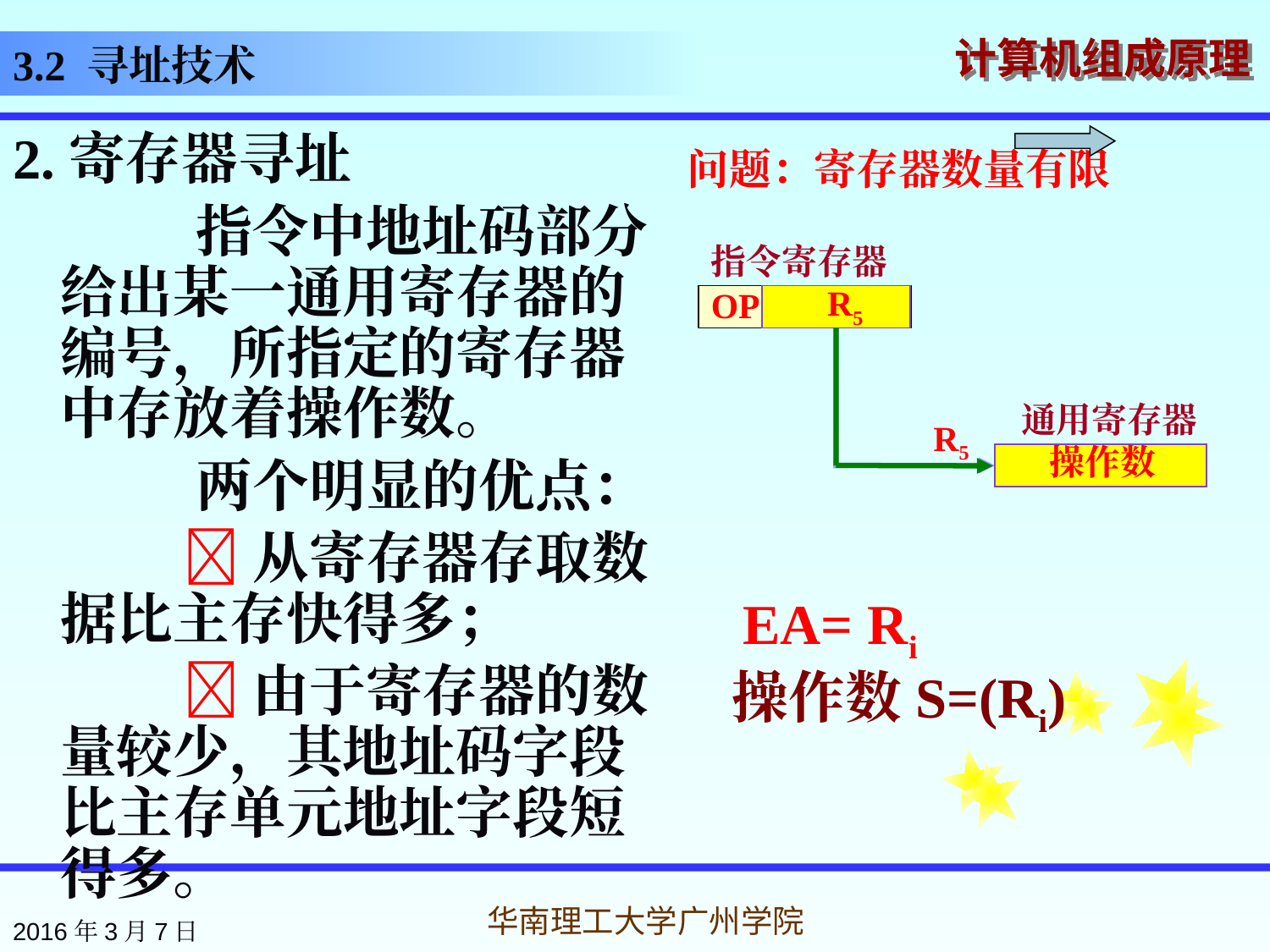

3.2 寻址技术
2.寄存器寻址
            指令中地址码部分给出某一通用寄存器的编号，所指定的寄存器中存放着操作数。
            两个明显的优点：
            •从寄存器存取数据比主存快得多；
            •由于寄存器的数量较少，其地址码字段比主存单元地址字段短得多。

问题：寄存器数量有限
指令寄存器
Ri
OP

   通用寄存器
操作数

R5

R5
操作数

EA= Ri
操作数S=(Ri)
2016年3月7日
华南理工大学广州学院